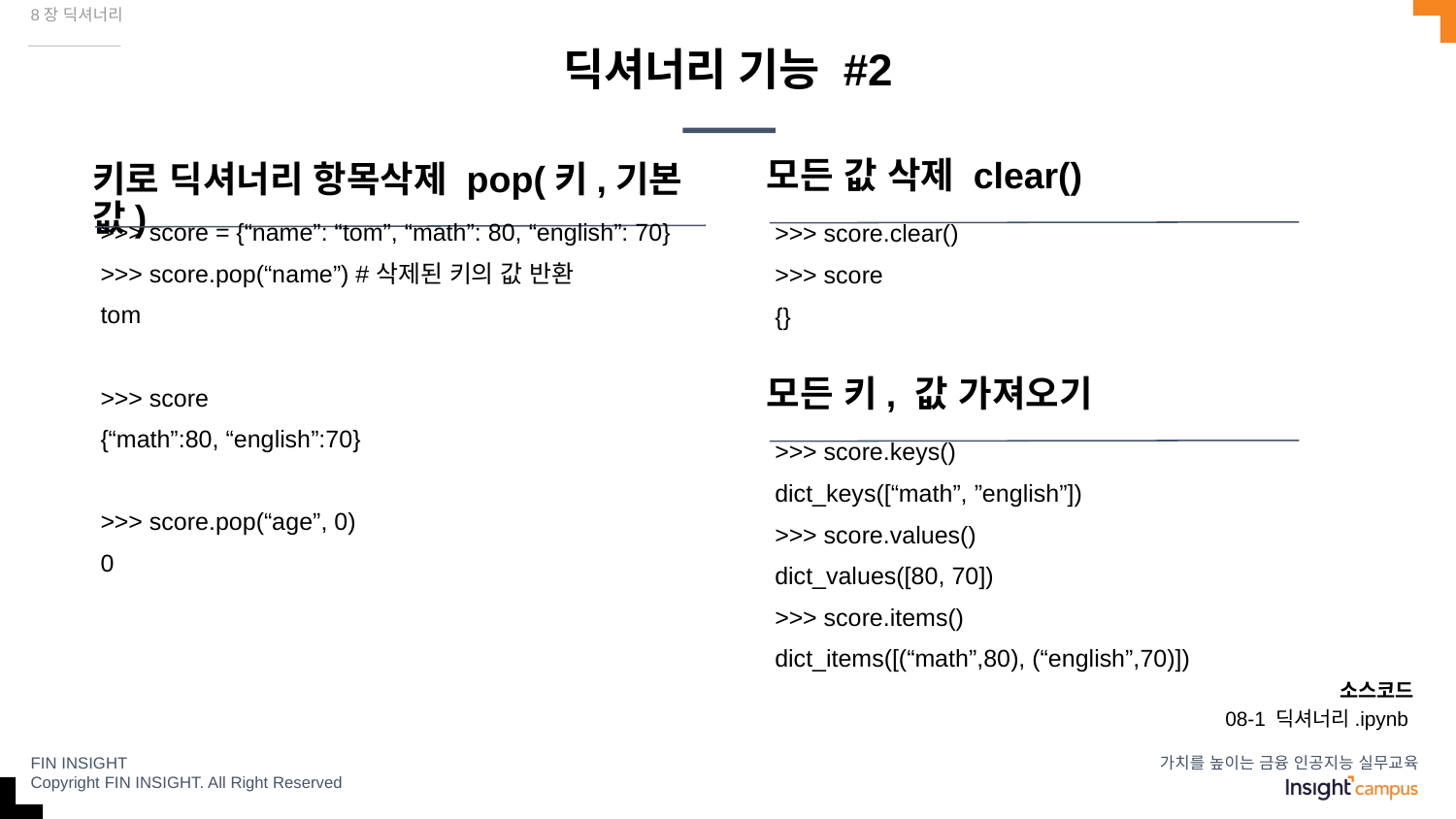

8장 딕셔너리
# 딕셔너리 기능 #2
모든 값 삭제 clear()
키로 딕셔너리 항목삭제 pop(키,기본값)
>>> score = {“name”: “tom”, “math”: 80, “english”: 70}
>>> score.pop(“name”) #삭제된 키의 값 반환
tom

>>> score
{“math”:80, “english”:70}

>>> score.pop(“age”, 0)
0

>>> score.clear()
>>> score
{}

모든 키, 값 가져오기
>>> score.keys()
dict_keys([“math”, ”english”])
>>> score.values()
dict_values([80, 70])
>>> score.items()
dict_items([(“math”,80), (“english”,70)])

소스코드
08-1 딕셔너리.ipynb